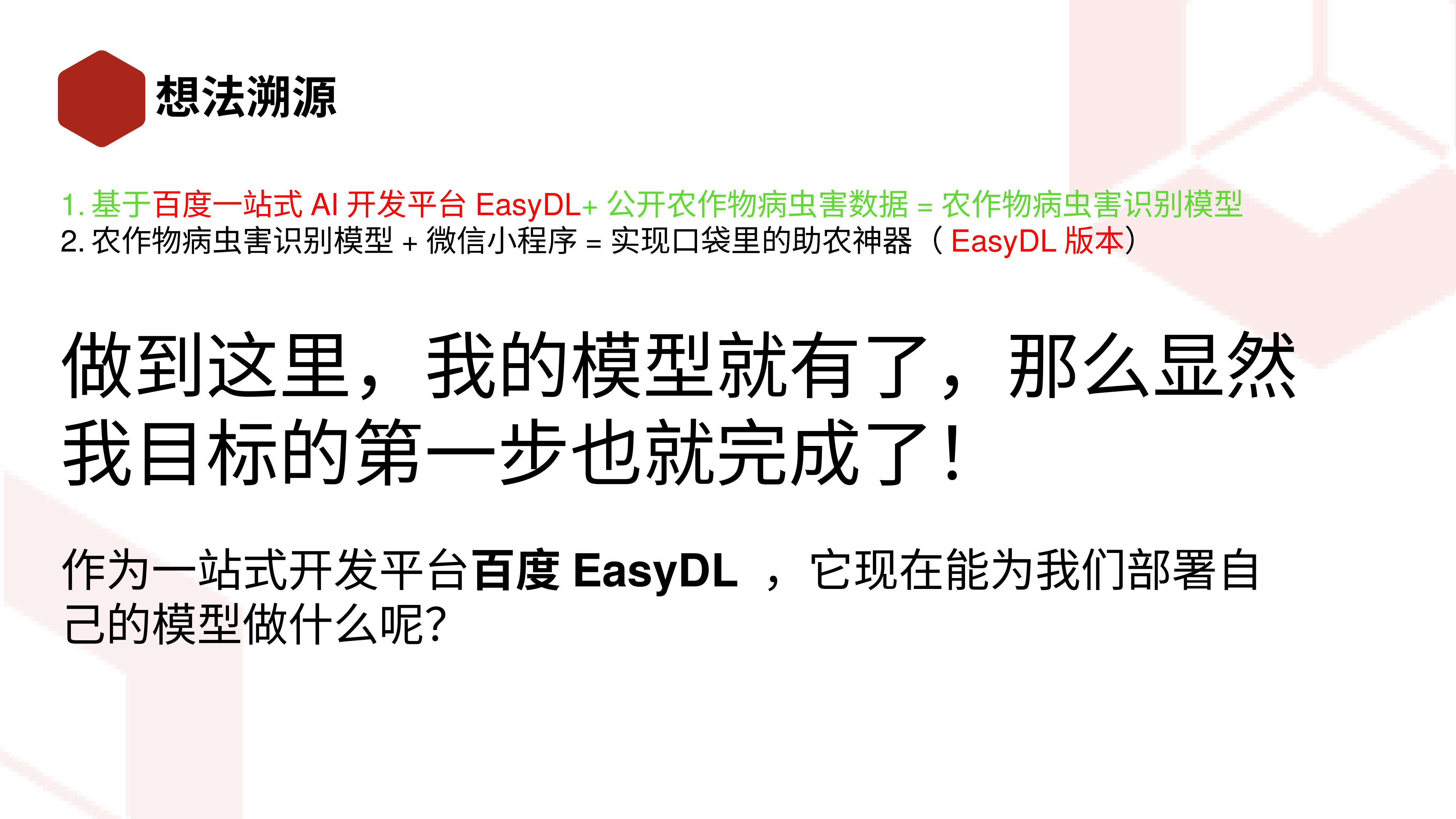

# 想法溯源
基于百度一站式AI开发平台EasyDL+公开农作物病虫害数据=农作物病虫害识别模型
农作物病虫害识别模型+微信小程序=实现口袋里的助农神器（EasyDL版本）
做到这里，我的模型就有了，那么显然我目标的第一步也就完成了！
作为一站式开发平台百度EasyDL ，它现在能为我们部署自己的模型做什么呢？